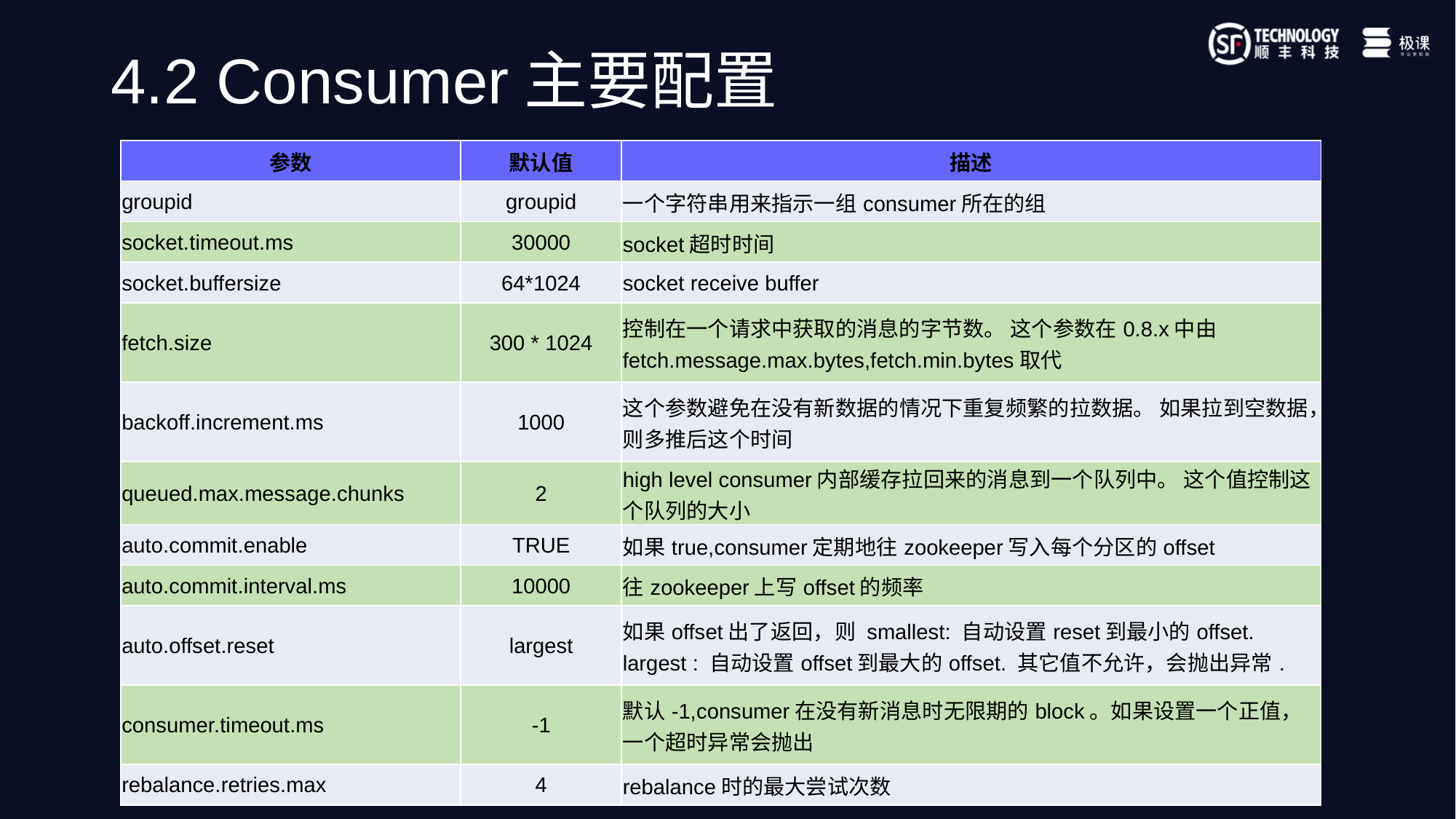

4.2 Consumer主要配置
| 参数 | 默认值 | 描述 |
| --- | --- | --- |
| groupid | groupid | 一个字符串用来指示一组consumer所在的组 |
| socket.timeout.ms | 30000 | socket超时时间 |
| socket.buffersize | 64\*1024 | socket receive buffer |
| fetch.size | 300 \* 1024 | 控制在一个请求中获取的消息的字节数。 这个参数在0.8.x中由fetch.message.max.bytes,fetch.min.bytes取代 |
| backoff.increment.ms | 1000 | 这个参数避免在没有新数据的情况下重复频繁的拉数据。 如果拉到空数据，则多推后这个时间 |
| queued.max.message.chunks | 2 | high level consumer内部缓存拉回来的消息到一个队列中。 这个值控制这个队列的大小 |
| auto.commit.enable | TRUE | 如果true,consumer定期地往zookeeper写入每个分区的offset |
| auto.commit.interval.ms | 10000 | 往zookeeper上写offset的频率 |
| auto.offset.reset | largest | 如果offset出了返回，则 smallest: 自动设置reset到最小的offset. largest : 自动设置offset到最大的offset. 其它值不允许，会抛出异常. |
| consumer.timeout.ms | -1 | 默认-1,consumer在没有新消息时无限期的block。如果设置一个正值， 一个超时异常会抛出 |
| rebalance.retries.max | 4 | rebalance时的最大尝试次数 |